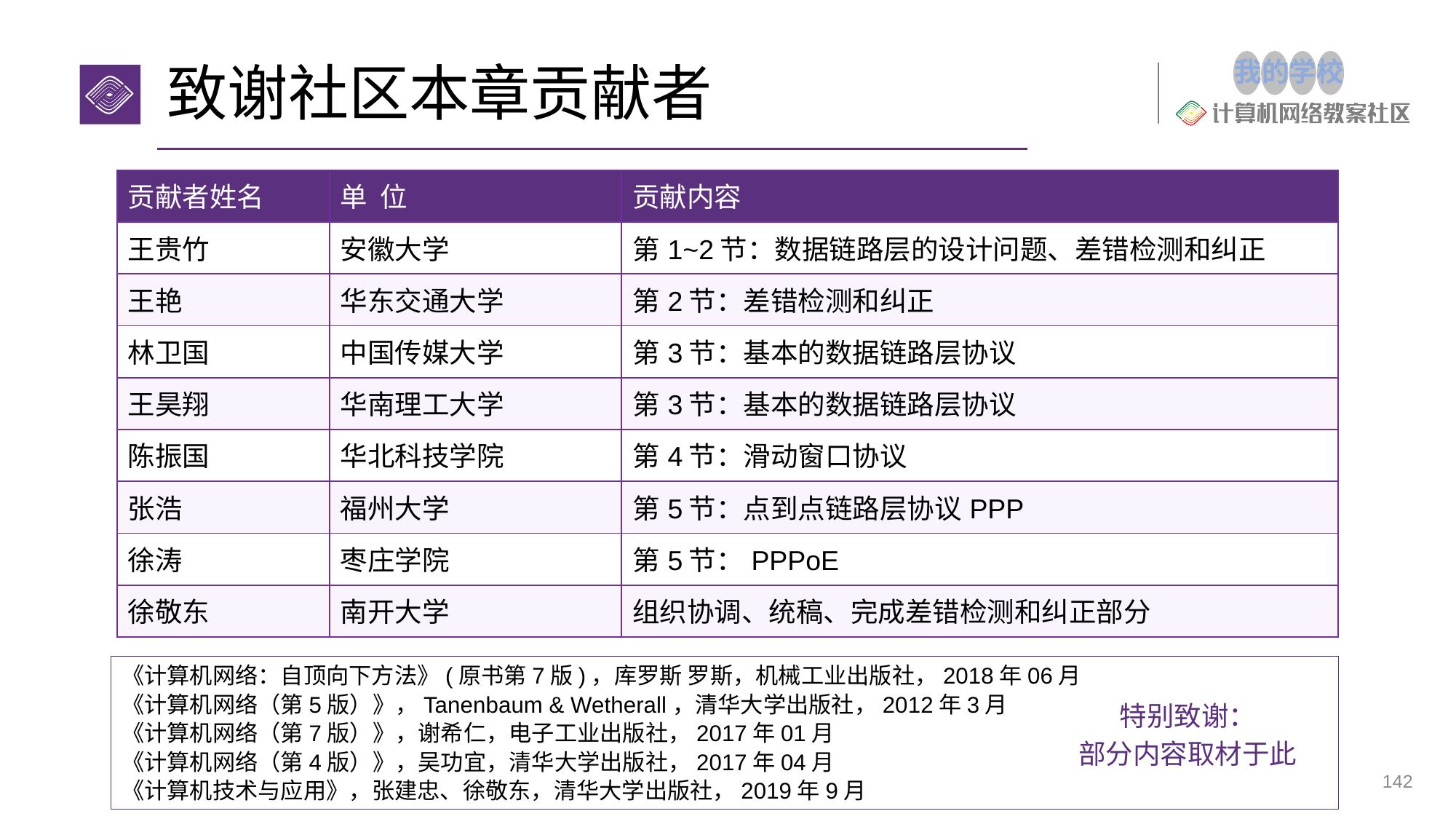

# 致谢社区本章贡献者
| 贡献者姓名 | 单 位 | 贡献内容 |
| --- | --- | --- |
| 王贵竹 | 安徽大学 | 第1~2节：数据链路层的设计问题、差错检测和纠正 |
| 王艳 | 华东交通大学 | 第2节：差错检测和纠正 |
| 林卫国 | 中国传媒大学 | 第3节：基本的数据链路层协议 |
| 王昊翔 | 华南理工大学 | 第3节：基本的数据链路层协议 |
| 陈振国 | 华北科技学院 | 第4节：滑动窗口协议 |
| 张浩 | 福州大学 | 第5节：点到点链路层协议PPP |
| 徐涛 | 枣庄学院 | 第5节：PPPoE |
| 徐敬东 | 南开大学 | 组织协调、统稿、完成差错检测和纠正部分 |
《计算机网络：自顶向下方法》(原书第7版)，库罗斯 罗斯，机械工业出版社，2018年06月
《计算机网络（第5版）》，Tanenbaum & Wetherall，清华大学出版社，2012年3月
《计算机网络（第7版）》，谢希仁，电子工业出版社，2017年01月
《计算机网络（第4版）》，吴功宜，清华大学出版社，2017年04月
《计算机技术与应用》，张建忠、徐敬东，清华大学出版社，2019年9月
特别致谢：
部分内容取材于此
142